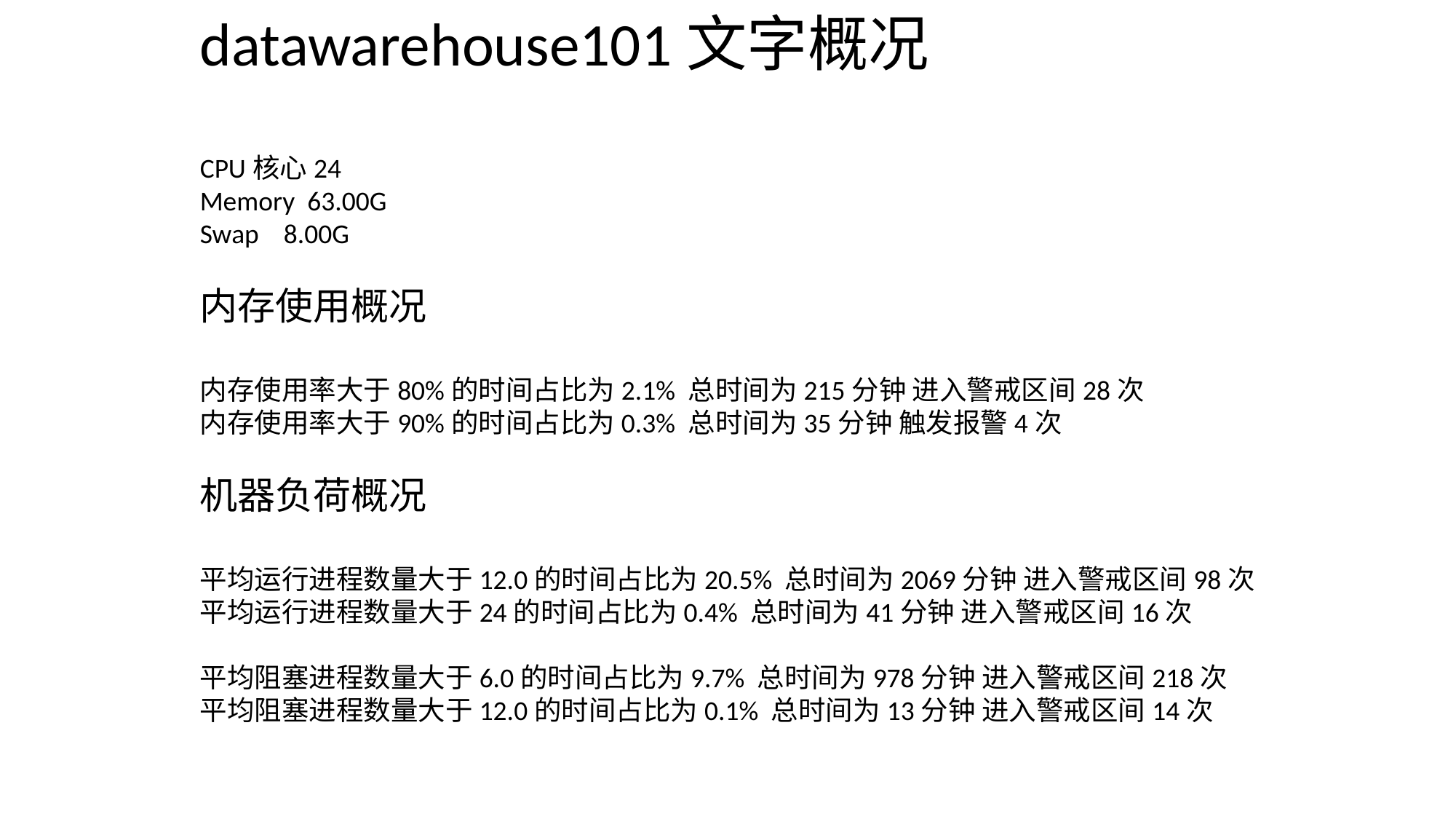

datawarehouse101文字概况
CPU核心24
Memory  63.00G
Swap    8.00G
内存使用概况
内存使用率大于80%的时间占比为2.1% 总时间为215分钟 进入警戒区间28次
内存使用率大于90%的时间占比为0.3% 总时间为35分钟 触发报警4次
机器负荷概况
平均运行进程数量大于12.0的时间占比为20.5% 总时间为2069分钟 进入警戒区间98次
平均运行进程数量大于24的时间占比为0.4% 总时间为41分钟 进入警戒区间16次
平均阻塞进程数量大于6.0的时间占比为9.7% 总时间为978分钟 进入警戒区间218次
平均阻塞进程数量大于12.0的时间占比为0.1% 总时间为13分钟 进入警戒区间14次